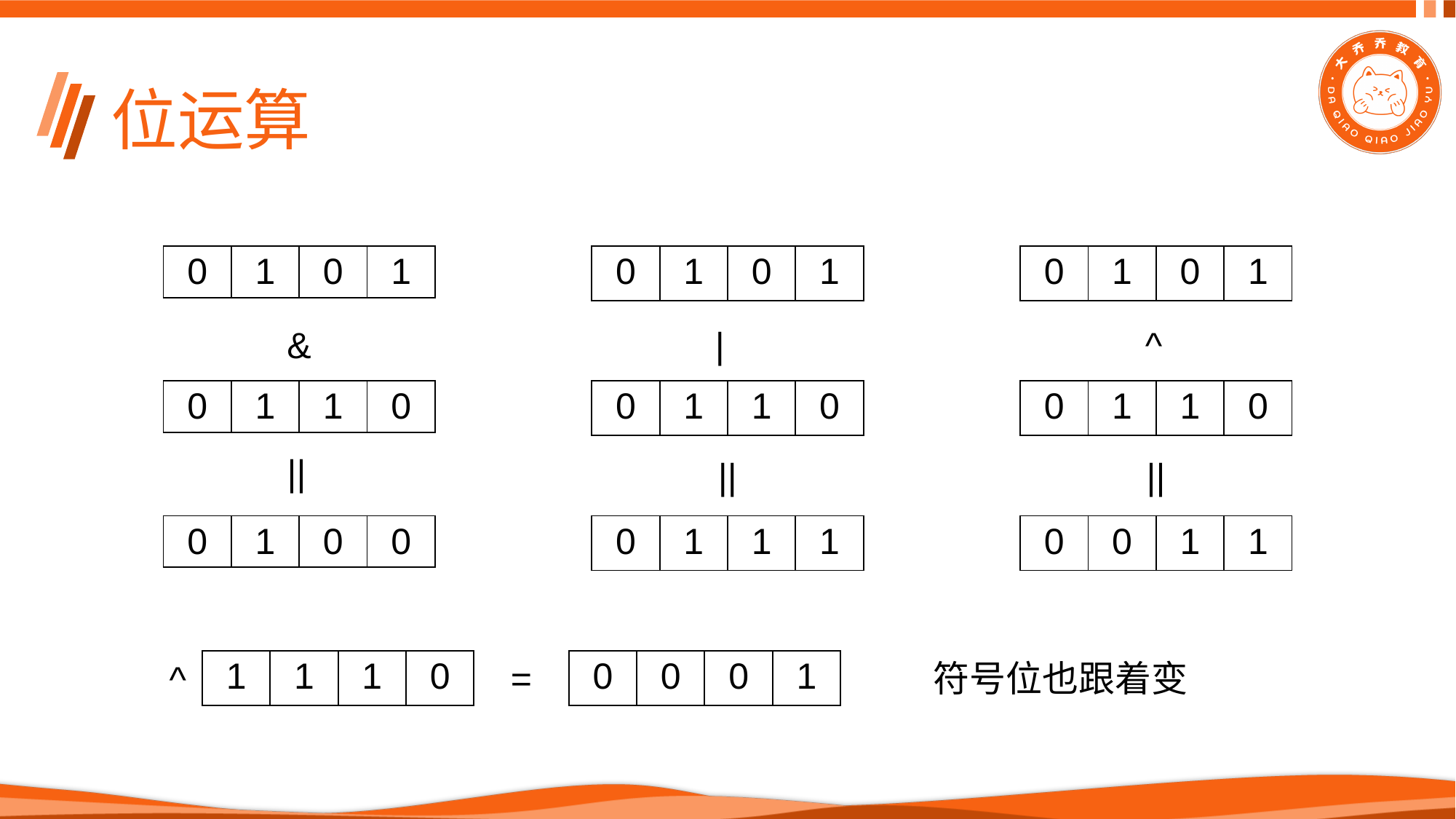

# 位运算
| 0 | 1 | 0 | 1 |
| --- | --- | --- | --- |
| 0 | 1 | 0 | 1 |
| --- | --- | --- | --- |
| 0 | 1 | 0 | 1 |
| --- | --- | --- | --- |
&
|
^
| 0 | 1 | 1 | 0 |
| --- | --- | --- | --- |
| 0 | 1 | 1 | 0 |
| --- | --- | --- | --- |
| 0 | 1 | 1 | 0 |
| --- | --- | --- | --- |
||
||
||
| 0 | 1 | 0 | 0 |
| --- | --- | --- | --- |
| 0 | 1 | 1 | 1 |
| --- | --- | --- | --- |
| 0 | 0 | 1 | 1 |
| --- | --- | --- | --- |
=
符号位也跟着变
^
| 1 | 1 | 1 | 0 |
| --- | --- | --- | --- |
| 0 | 0 | 0 | 1 |
| --- | --- | --- | --- |